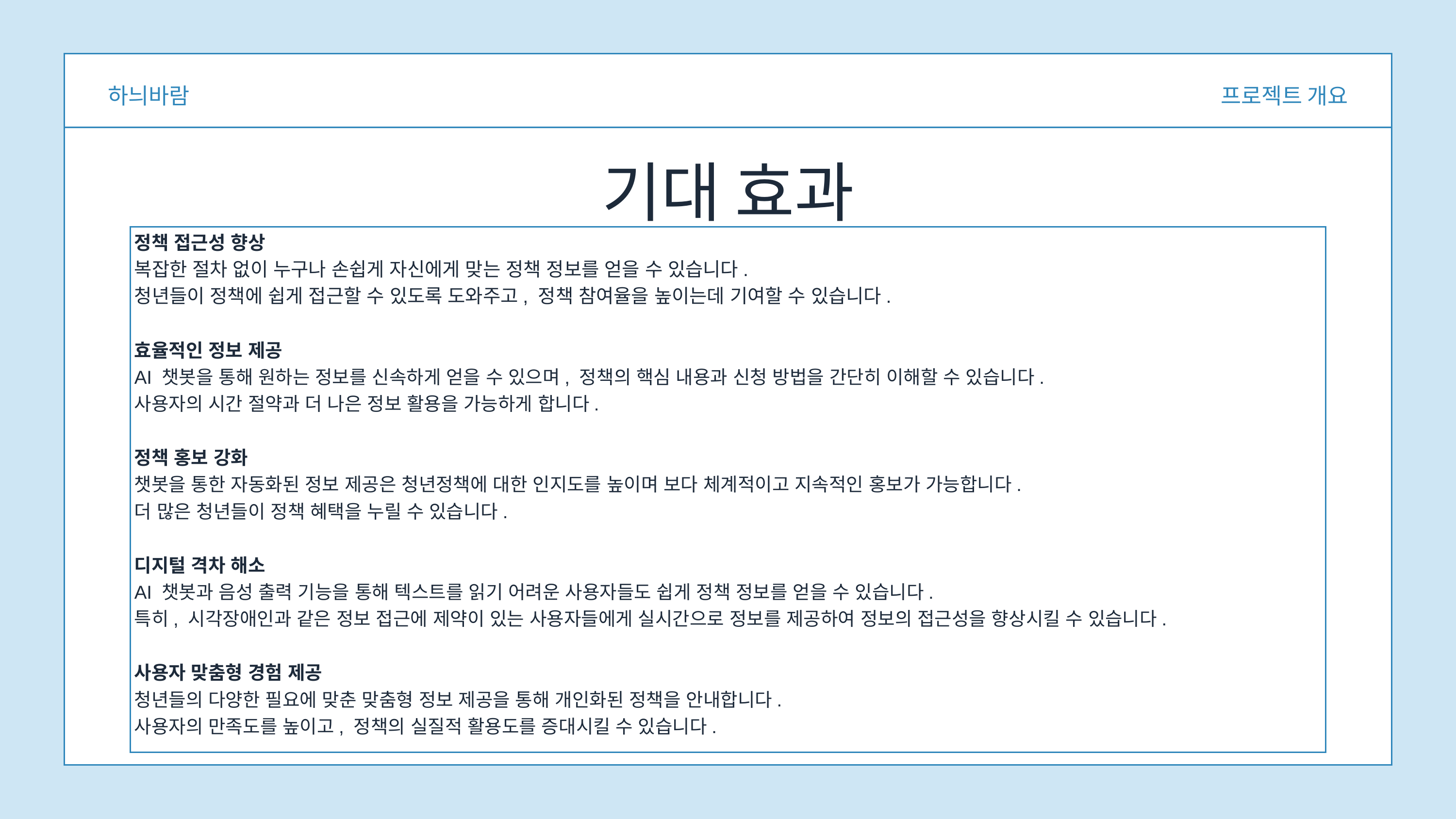

하늬바람
프로젝트 개요

기대 효과

정책 접근성 향상
복잡한 절차 없이 누구나 손쉽게 자신에게 맞는 정책 정보를 얻을 수 있습니다.
청년들이 정책에 쉽게 접근할 수 있도록 도와주고, 정책 참여율을 높이는데 기여할 수 있습니다.

효율적인 정보 제공
AI 챗봇을 통해 원하는 정보를 신속하게 얻을 수 있으며, 정책의 핵심 내용과 신청 방법을 간단히 이해할 수 있습니다.
사용자의 시간 절약과 더 나은 정보 활용을 가능하게 합니다.

정책 홍보 강화
챗봇을 통한 자동화된 정보 제공은 청년정책에 대한 인지도를 높이며 보다 체계적이고 지속적인 홍보가 가능합니다.
더 많은 청년들이 정책 혜택을 누릴 수 있습니다.

디지털 격차 해소
AI 챗봇과 음성 출력 기능을 통해 텍스트를 읽기 어려운 사용자들도 쉽게 정책 정보를 얻을 수 있습니다.
특히, 시각장애인과 같은 정보 접근에 제약이 있는 사용자들에게 실시간으로 정보를 제공하여 정보의 접근성을 향상시킬 수 있습니다.

사용자 맞춤형 경험 제공
청년들의 다양한 필요에 맞춘 맞춤형 정보 제공을 통해 개인화된 정책을 안내합니다.
사용자의 만족도를 높이고, 정책의 실질적 활용도를 증대시킬 수 있습니다.